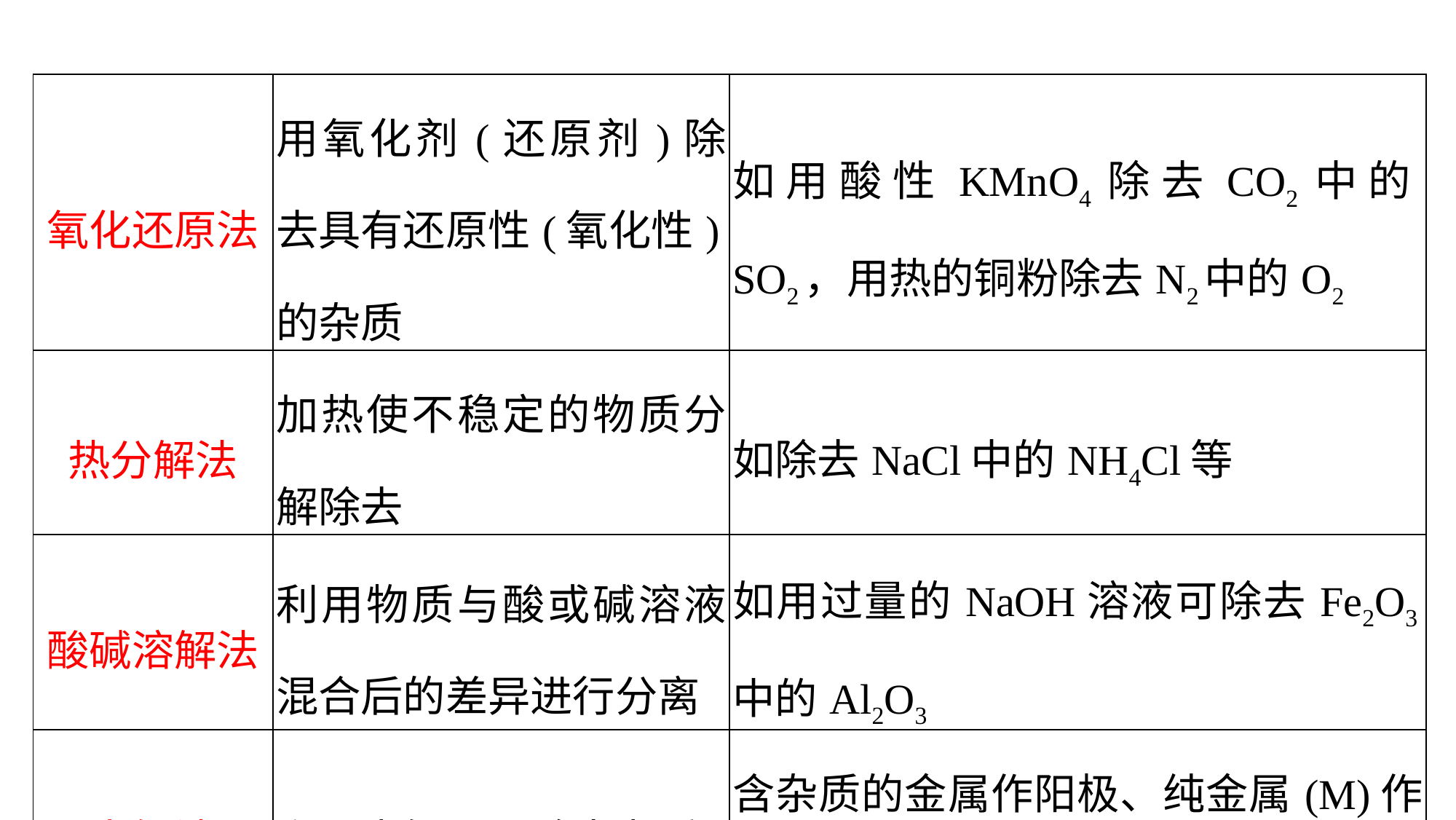

| 氧化还原法 | 用氧化剂(还原剂)除去具有还原性(氧化性)的杂质 | 如用酸性KMnO4除去CO2中的SO2，用热的铜粉除去N2中的O2 |
| --- | --- | --- |
| 热分解法 | 加热使不稳定的物质分解除去 | 如除去NaCl中的NH4Cl等 |
| 酸碱溶解法 | 利用物质与酸或碱溶液混合后的差异进行分离 | 如用过量的NaOH溶液可除去Fe2O3中的Al2O3 |
| 电解法 | 利用电解原理除去杂质 | 含杂质的金属作阳极、纯金属(M)作阴极，含M的盐溶液作电解质溶液 |